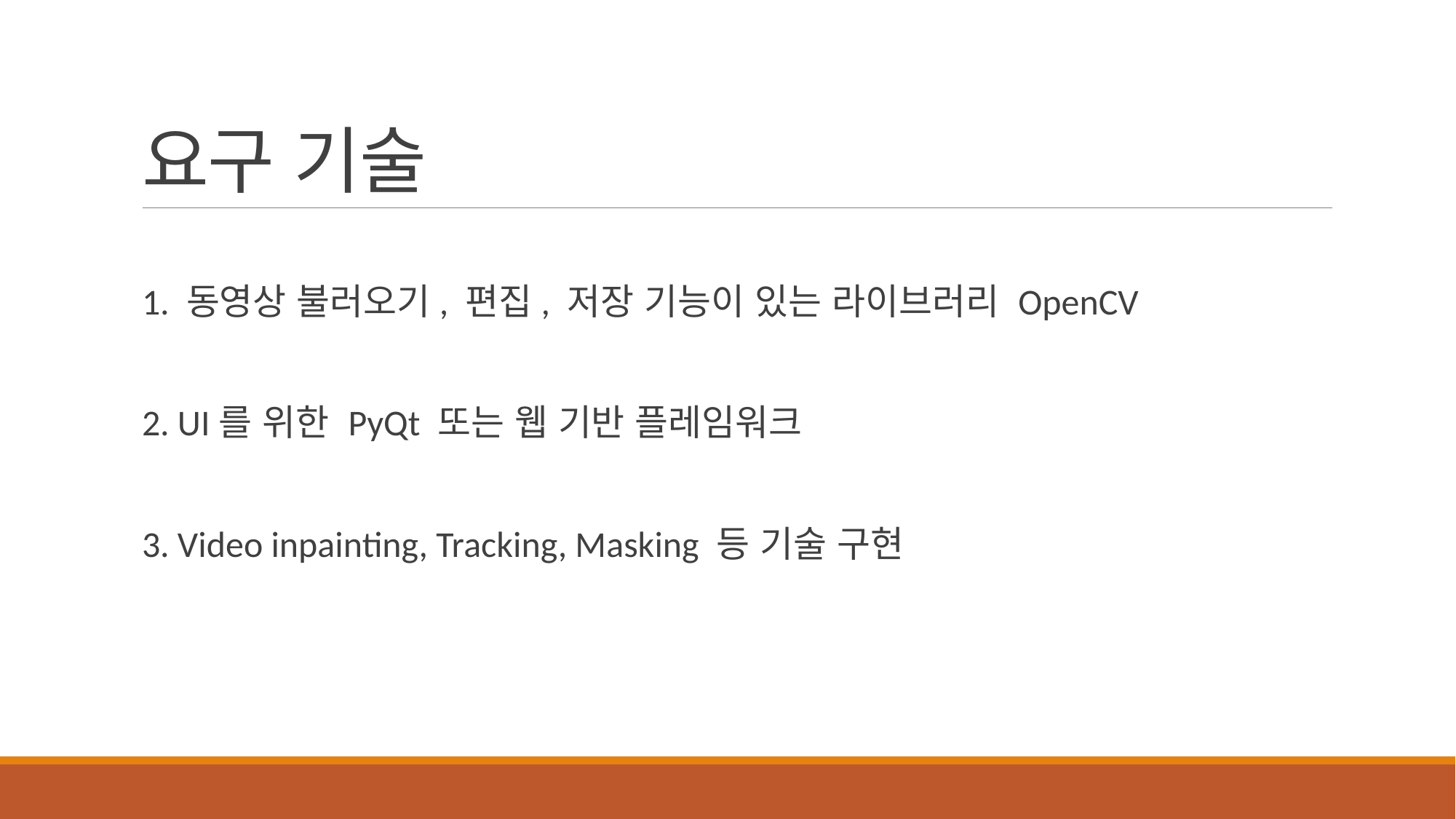

# 요구 기술

1. 동영상 불러오기, 편집, 저장 기능이 있는 라이브러리 OpenCV

2. UI를 위한 PyQt 또는 웹 기반 플레임워크

3. Video inpainting, Tracking, Masking 등 기술 구현